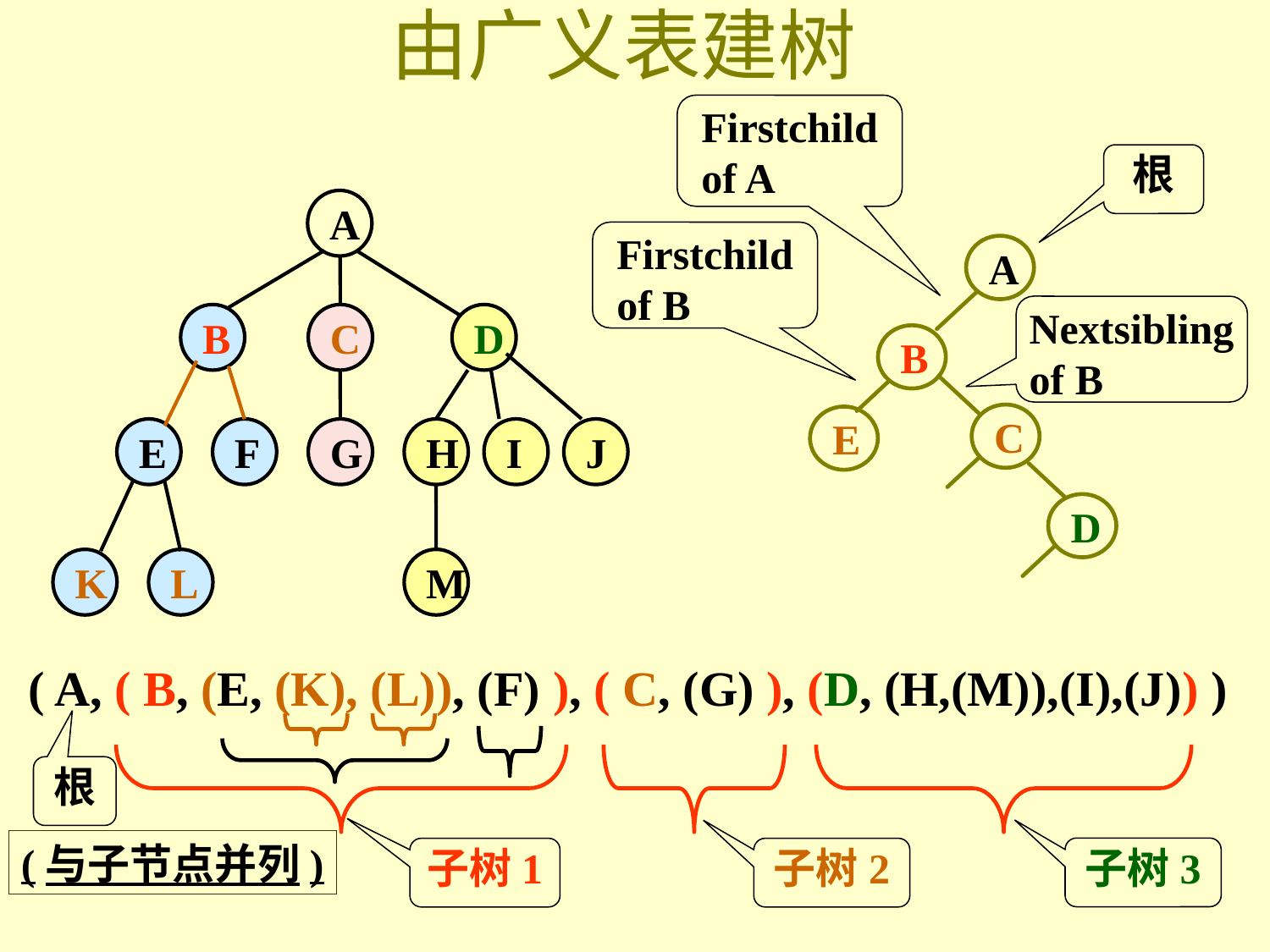

# 由广义表建树
Firstchild of A
根
A

B
C
D

E
F
G
H
I
J

K
L
M
Firstchild of B
A

Nextsibling of B
B

C
E

D

( A, ( B, (E, (K), (L)), (F) ), ( C, (G) ), (D, (H,(M)),(I),(J)) )

根
(与子节点并列)
子树3
子树1
子树2